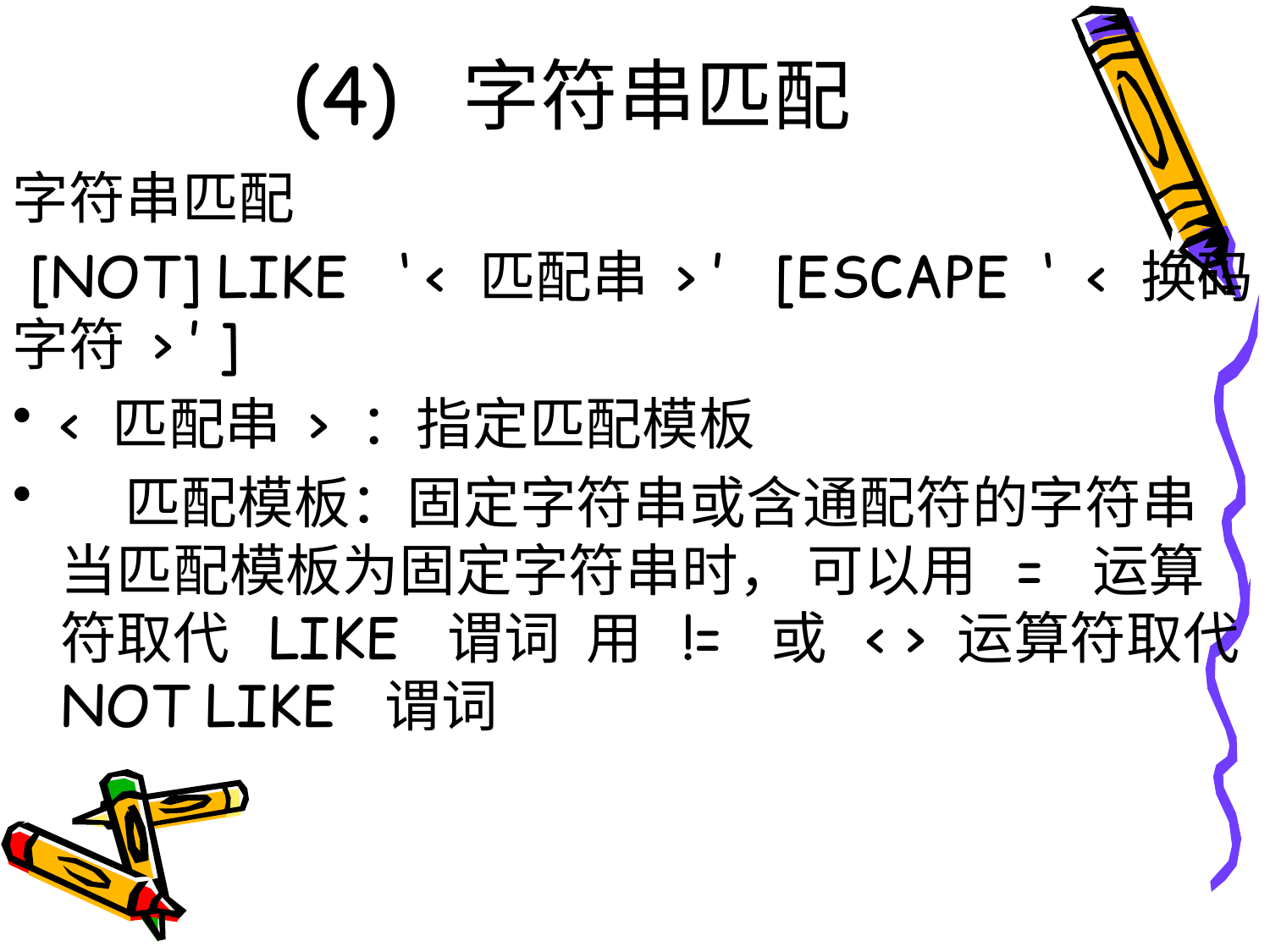

# (4)  字符串匹配
字符串匹配
 [NOT] LIKE   ‘ < 匹配串 > ’   [ESCAPE  ‘  < 换码字符 > ’ ]
< 匹配串 > ：指定匹配模板
    匹配模板：固定字符串或含通配符的字符串  当匹配模板为固定字符串时， 可以用  =  运算符取代  LIKE  谓词  用  !=  或  < > 运算符取代  NOT LIKE  谓词